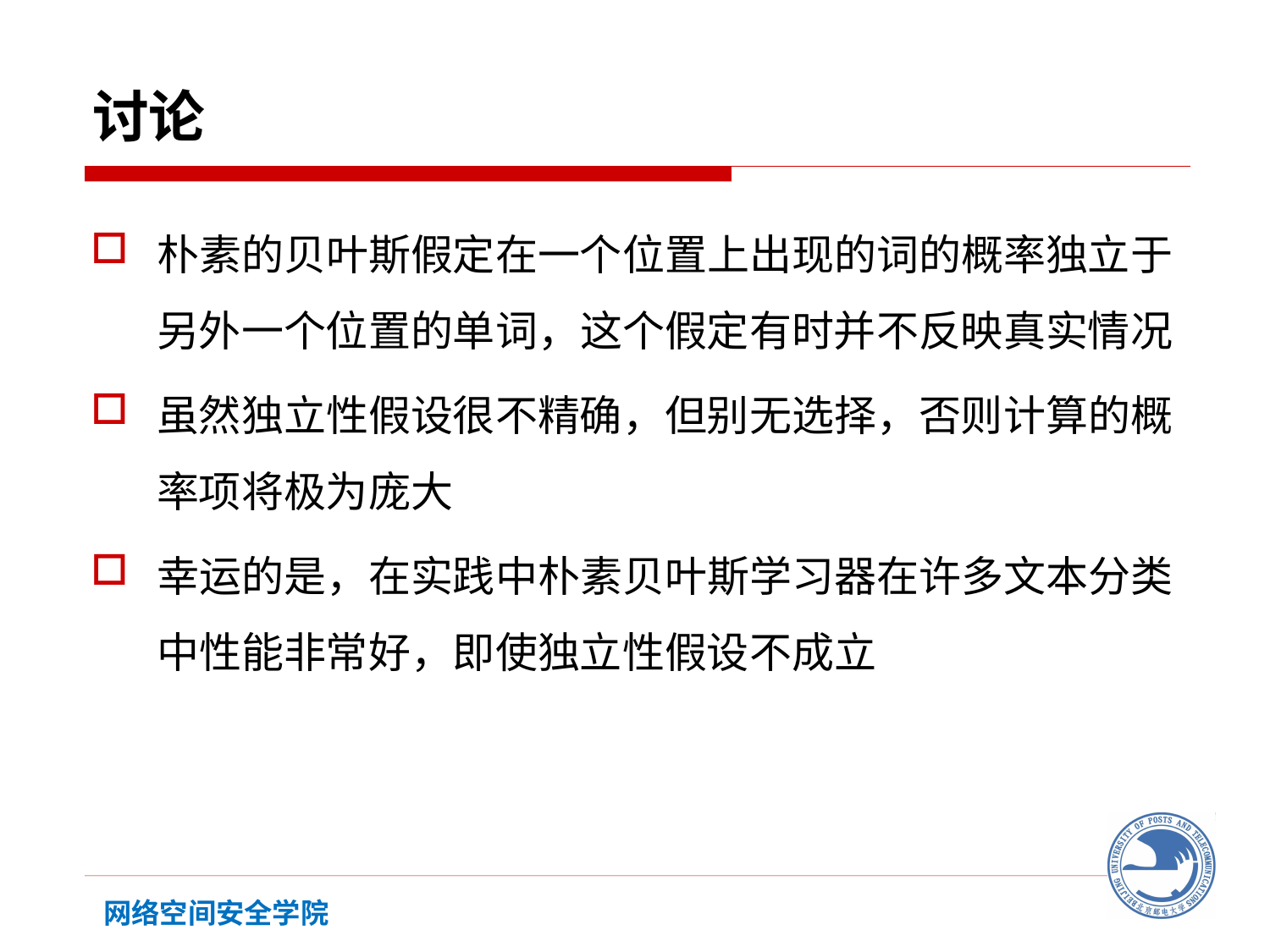

讨论
朴素的贝叶斯假定在一个位置上出现的词的概率独立于另外一个位置的单词，这个假定有时并不反映真实情况
虽然独立性假设很不精确，但别无选择，否则计算的概率项将极为庞大
幸运的是，在实践中朴素贝叶斯学习器在许多文本分类中性能非常好，即使独立性假设不成立
65